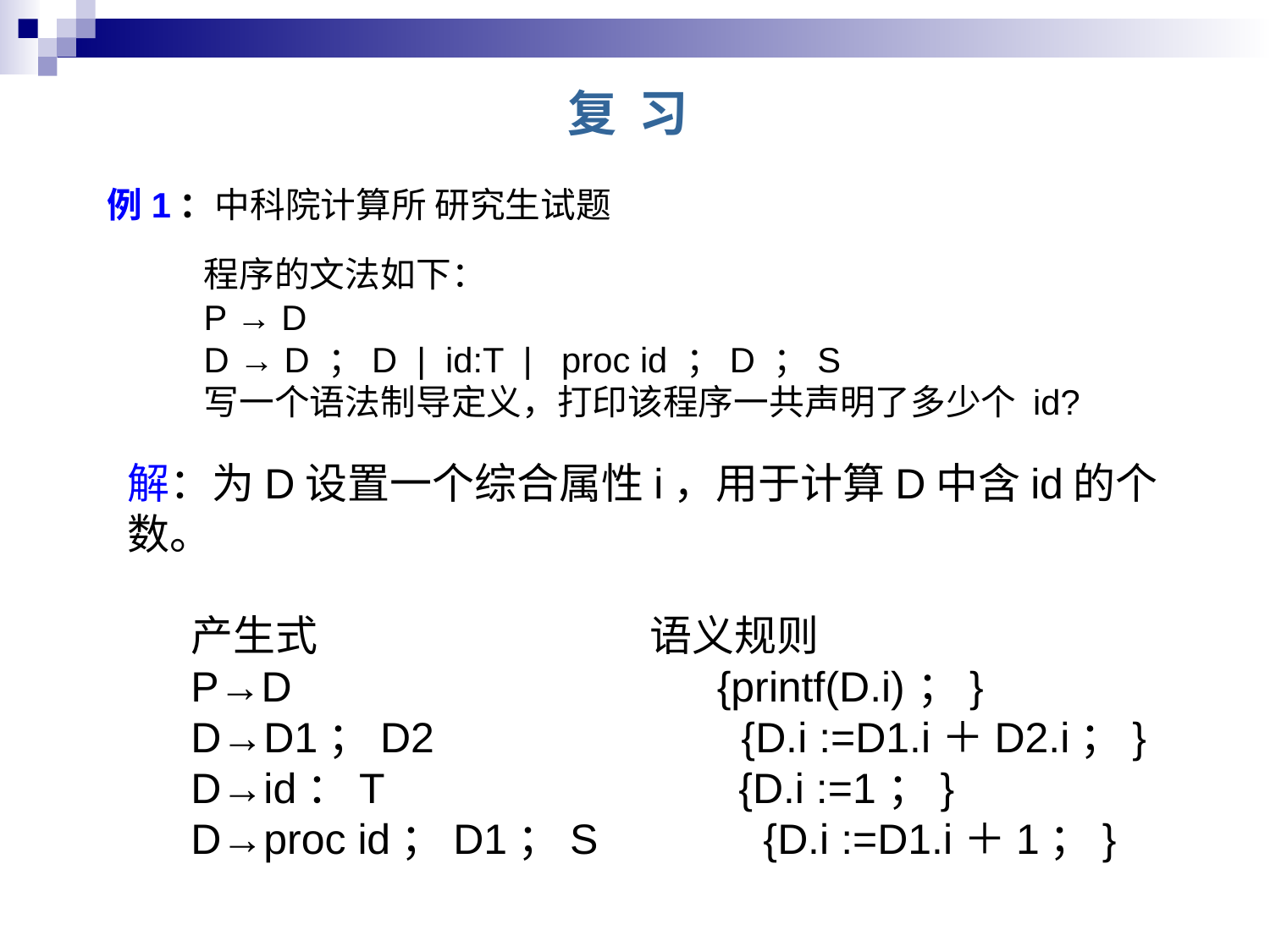

复  习
例1：中科院计算所 研究生试题
程序的文法如下：
P → D
D → D ；D  |  id:T  |   proc id ；D ；S
写一个语法制导定义，打印该程序一共声明了多少个 id?
解：为D设置一个综合属性i，用于计算D中含id的个数。

产生式                                   语义规则
P→D                                    {printf(D.i)；}
D→D1；D2                          {D.i :=D1.i＋D2.i；}
D→id：T                              {D.i :=1；}
D→proc id；D1；S              {D.i :=D1.i＋1；}
46